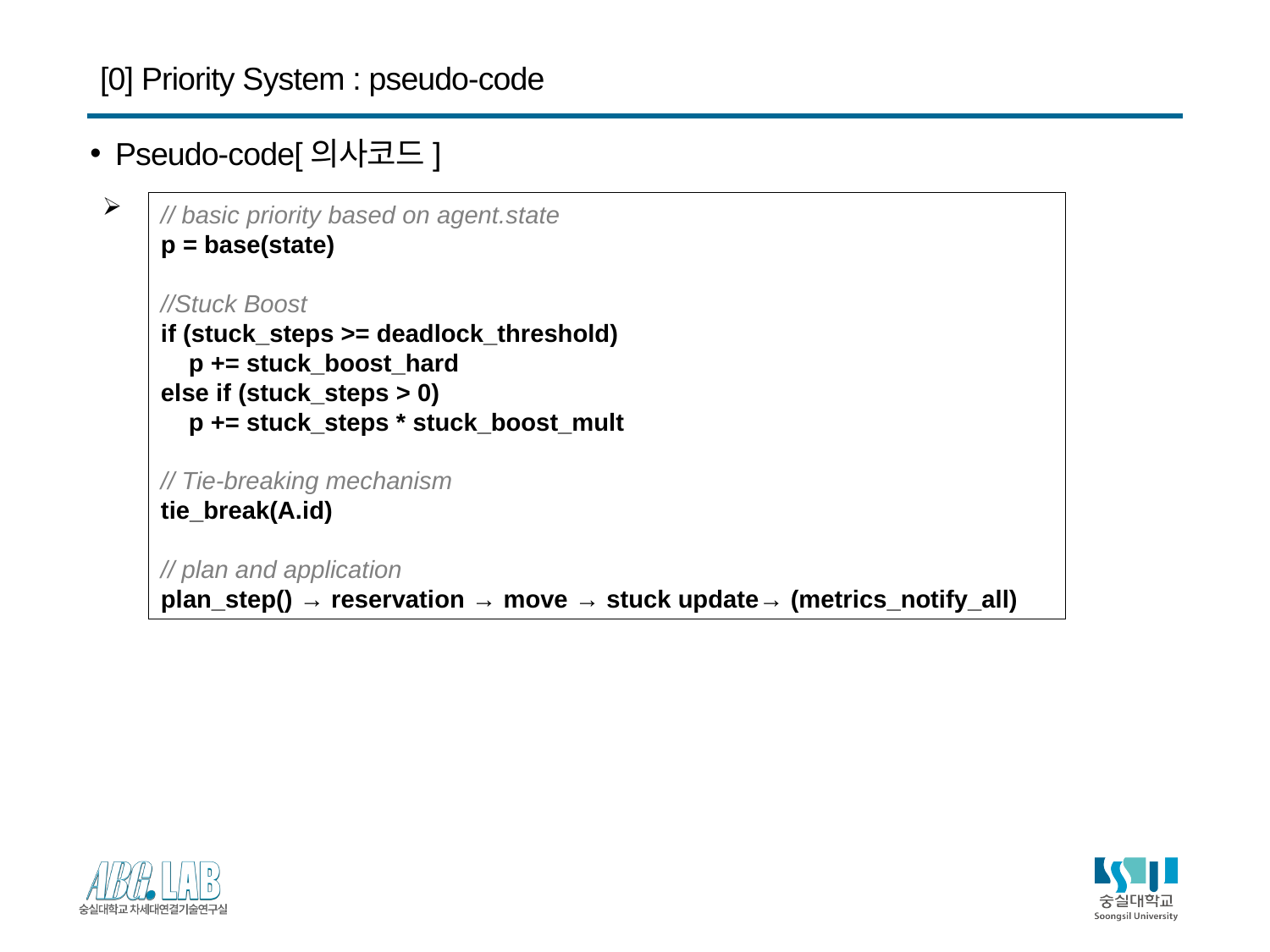

# [0] Priority System : pseudo-code
Pseudo-code[의사코드]

// basic priority based on agent.state
p = base(state)

//Stuck Boost
if (stuck_steps >= deadlock_threshold)
    p += stuck_boost_hard
else if (stuck_steps > 0)
    p += stuck_steps * stuck_boost_mult

// Tie-breaking mechanism
tie_break(A.id)

// plan and application
plan_step() → reservation → move → stuck update→ (metrics_notify_all)